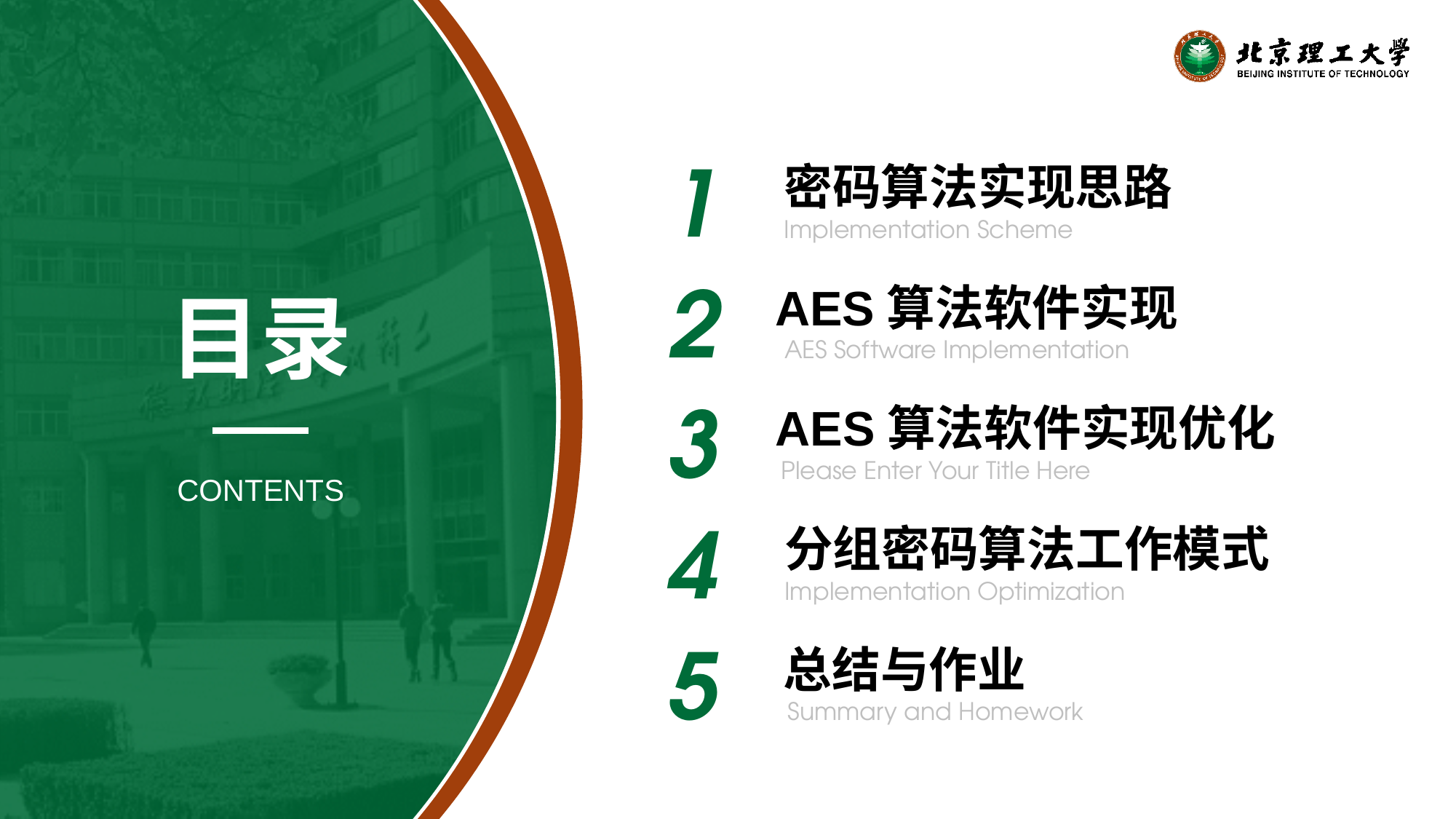

1
密码算法实现思路
Implementation Scheme
2
AES算法软件实现
AES Software Implementation
目录
3
AES算法软件实现优化
Please Enter Your Title Here
CONTENTS
4
分组密码算法工作模式
Implementation Optimization
5
总结与作业
Summary and Homework